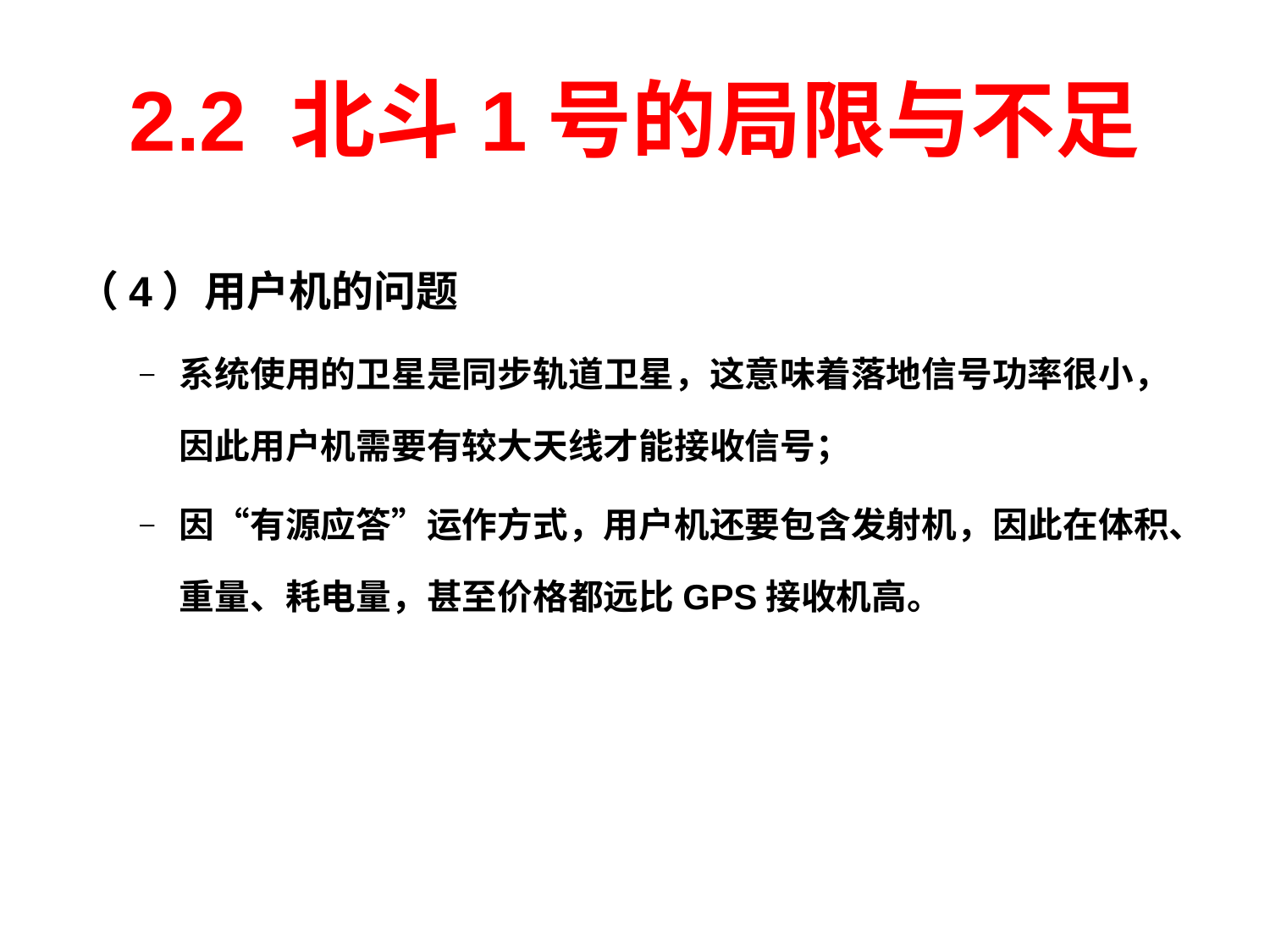

# 2.2 北斗1号的局限与不足

（4）用户机的问题
系统使用的卫星是同步轨道卫星，这意味着落地信号功率很小，因此用户机需要有较大天线才能接收信号；
因“有源应答”运作方式，用户机还要包含发射机，因此在体积、重量、耗电量，甚至价格都远比GPS接收机高。